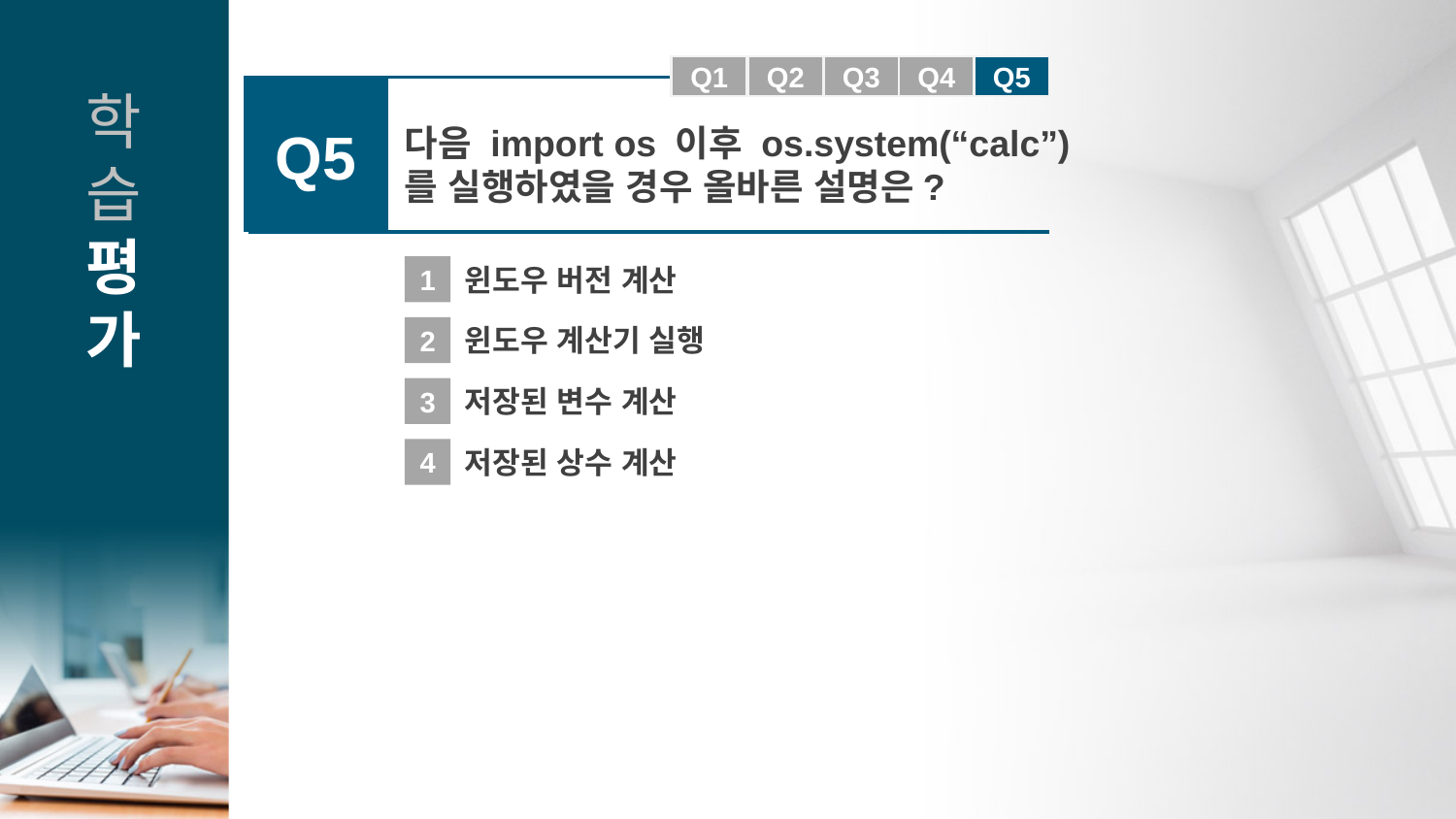

Q1
Q1
Q2
Q3
Q4
Q5
Q5
다음 import os 이후 os.system(“calc”) 를 실행하였을 경우 올바른 설명은?
1
윈도우 버전 계산
2
윈도우 계산기 실행
3
저장된 변수 계산
4
저장된 상수 계산